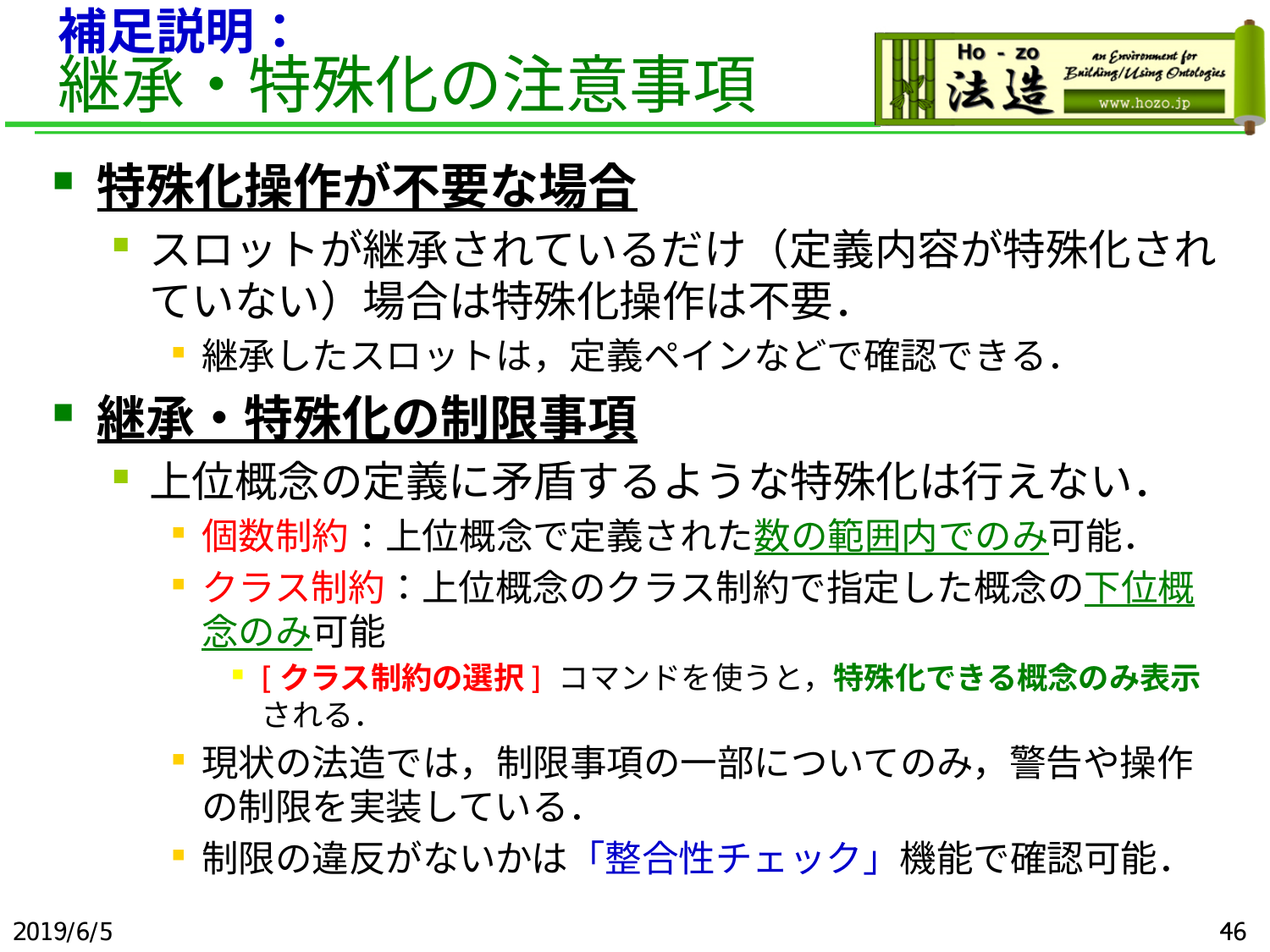

# 補足説明： 継承・特殊化の注意事項
特殊化操作が不要な場合
スロットが継承されているだけ（定義内容が特殊化されていない）場合は特殊化操作は不要．
継承したスロットは，定義ペインなどで確認できる．
継承・特殊化の制限事項
上位概念の定義に矛盾するような特殊化は行えない．
個数制約：上位概念で定義された数の範囲内でのみ可能．
クラス制約：上位概念のクラス制約で指定した概念の下位概念のみ可能
[クラス制約の選択] コマンドを使うと，特殊化できる概念のみ表示される．
現状の法造では，制限事項の一部についてのみ，警告や操作の制限を実装している．
制限の違反がないかは「整合性チェック」機能で確認可能．
2019/6/5
46